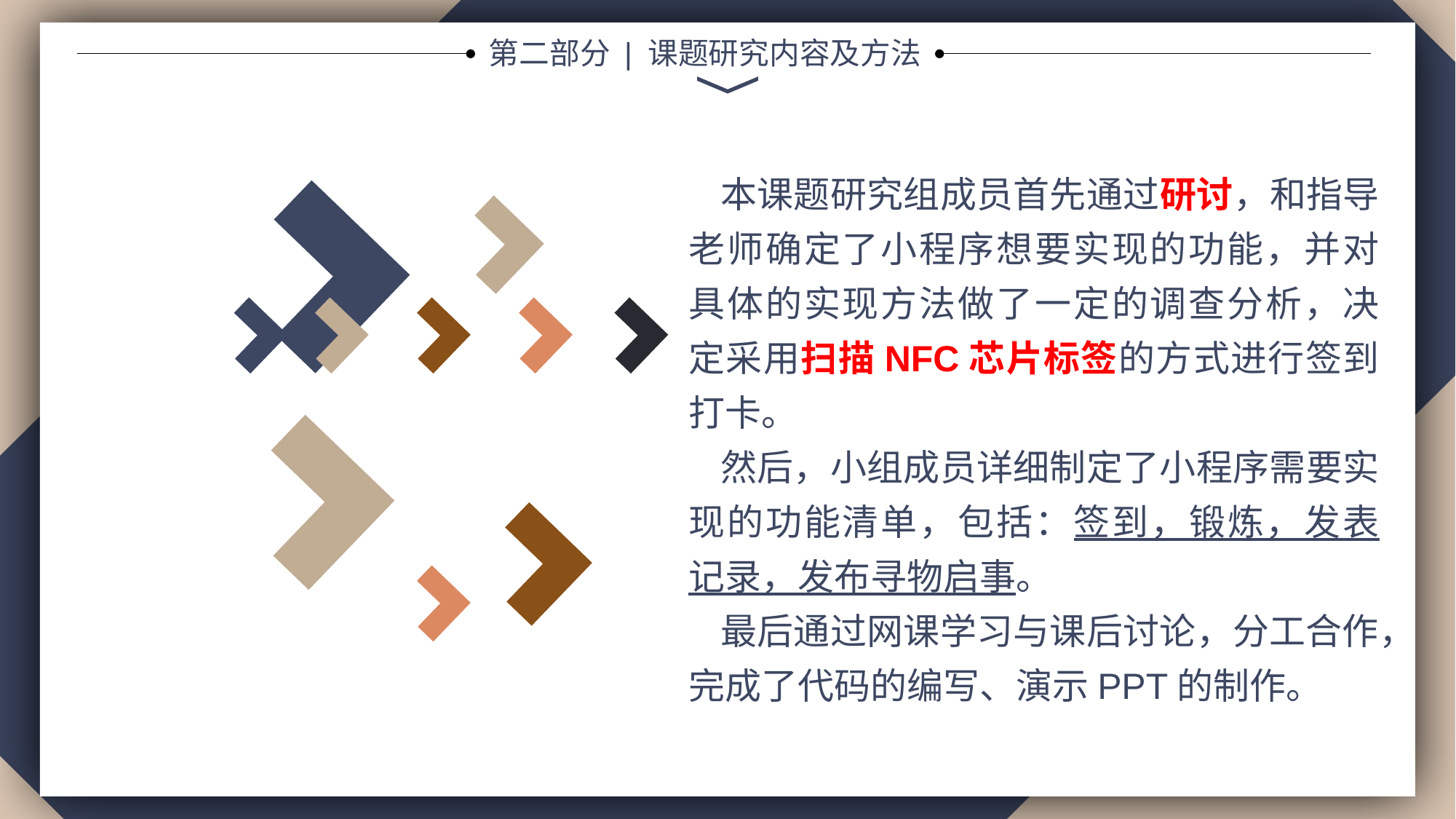

第二部分 | 课题研究内容及方法

本课题研究组成员首先通过研讨，和指导老师确定了小程序想要实现的功能，并对具体的实现方法做了一定的调查分析，决定采用扫描NFC芯片标签的方式进行签到打卡。
然后，小组成员详细制定了小程序需要实现的功能清单，包括：签到，锻炼，发表记录，发布寻物启事。
最后通过网课学习与课后讨论，分工合作，完成了代码的编写、演示PPT的制作。